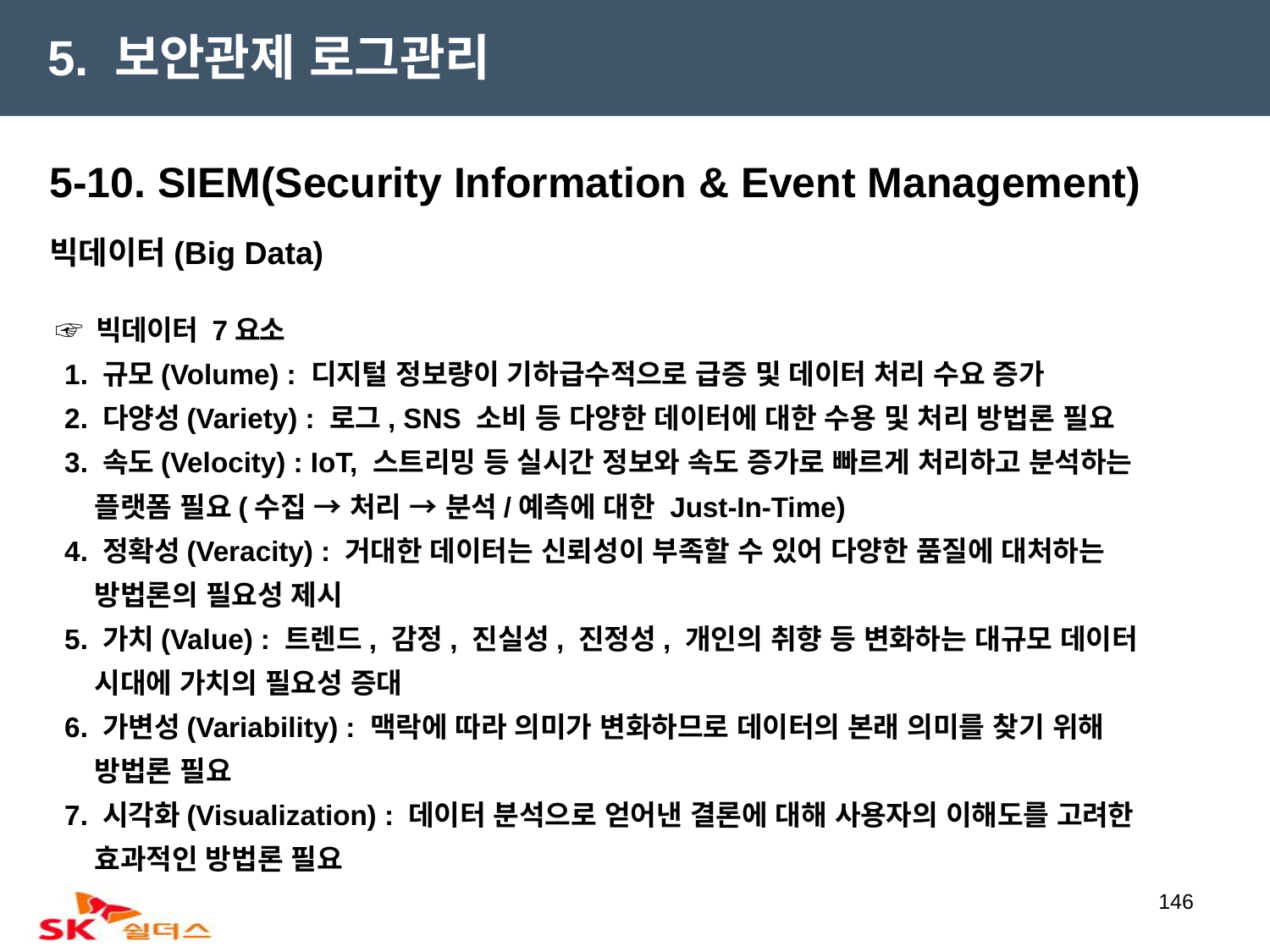

5. 보안관제 로그관리
5-10. SIEM(Security Information & Event Management)
빅데이터(Big Data)
 ☞ 빅데이터 7요소
  1. 규모(Volume) : 디지털 정보량이 기하급수적으로 급증 및 데이터 처리 수요 증가
  2. 다양성(Variety) : 로그, SNS 소비 등 다양한 데이터에 대한 수용 및 처리 방법론 필요
  3. 속도(Velocity) : IoT, 스트리밍 등 실시간 정보와 속도 증가로 빠르게 처리하고 분석하는
     플랫폼 필요(수집 → 처리 → 분석/예측에 대한 Just-In-Time)
  4. 정확성(Veracity) : 거대한 데이터는 신뢰성이 부족할 수 있어 다양한 품질에 대처하는
     방법론의 필요성 제시
  5. 가치(Value) : 트렌드, 감정, 진실성, 진정성, 개인의 취향 등 변화하는 대규모 데이터
     시대에 가치의 필요성 증대
  6. 가변성(Variability) : 맥락에 따라 의미가 변화하므로 데이터의 본래 의미를 찾기 위해
     방법론 필요
  7. 시각화(Visualization) : 데이터 분석으로 얻어낸 결론에 대해 사용자의 이해도를 고려한
     효과적인 방법론 필요
146